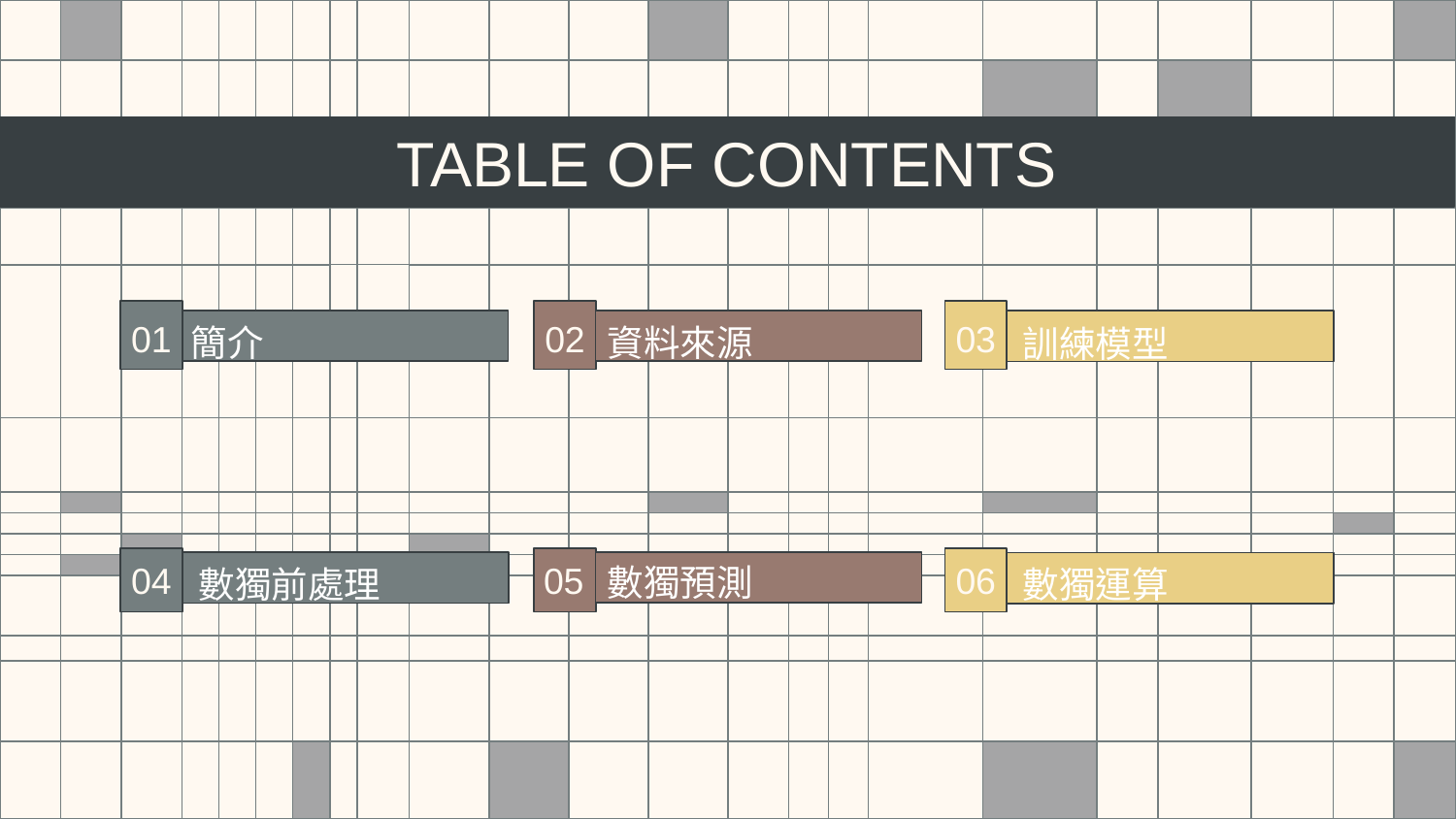

TABLE OF CONTENTS

#

簡介
資料來源
01
02
訓練模型
03

數獨預測

數獨前處理
數獨運算
04
05
06